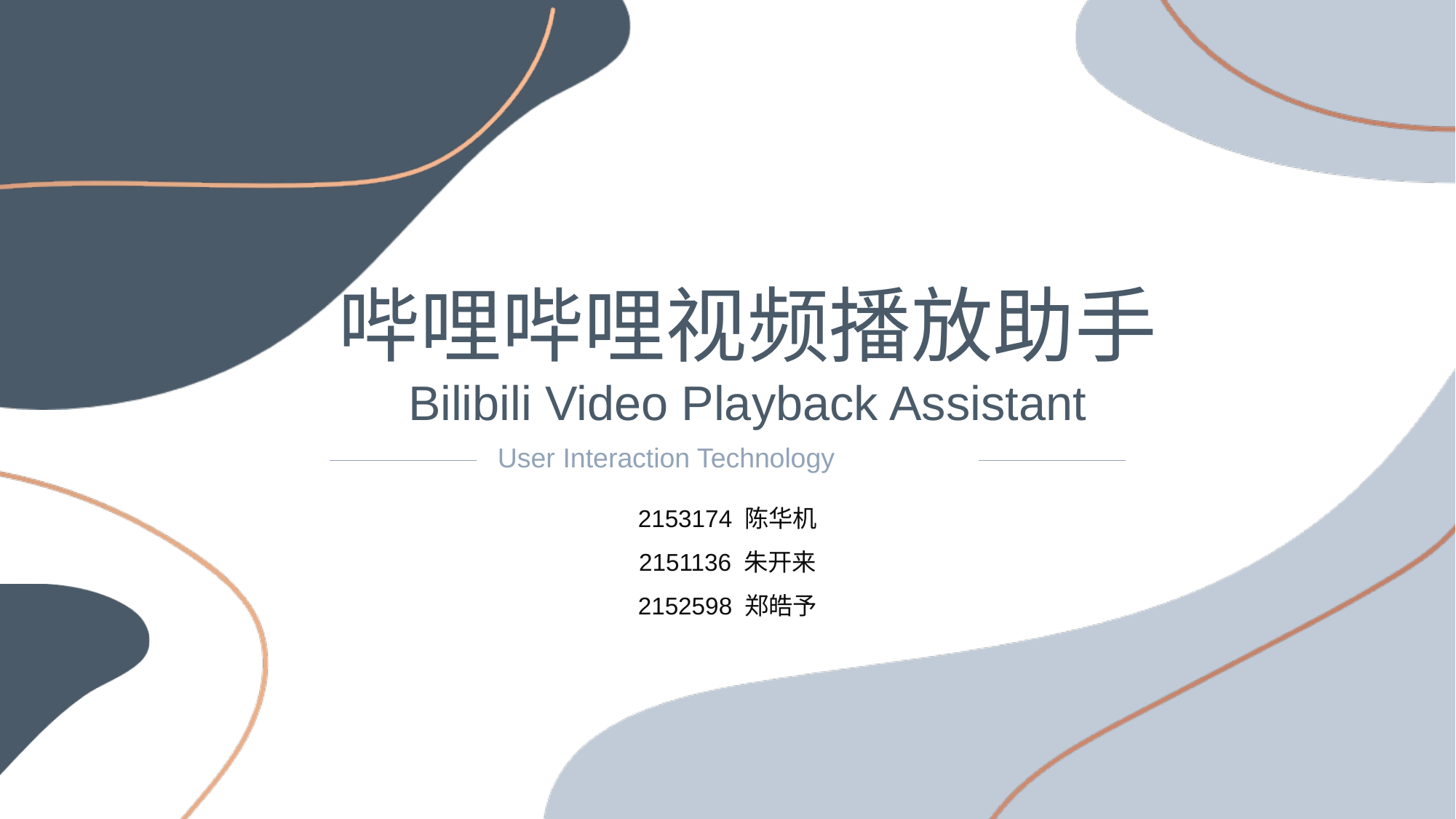

哔哩哔哩视频播放助手
Bilibili Video Playback Assistant
User Interaction Technology
2153174 陈华机
2151136 朱开来
2152598 郑皓予